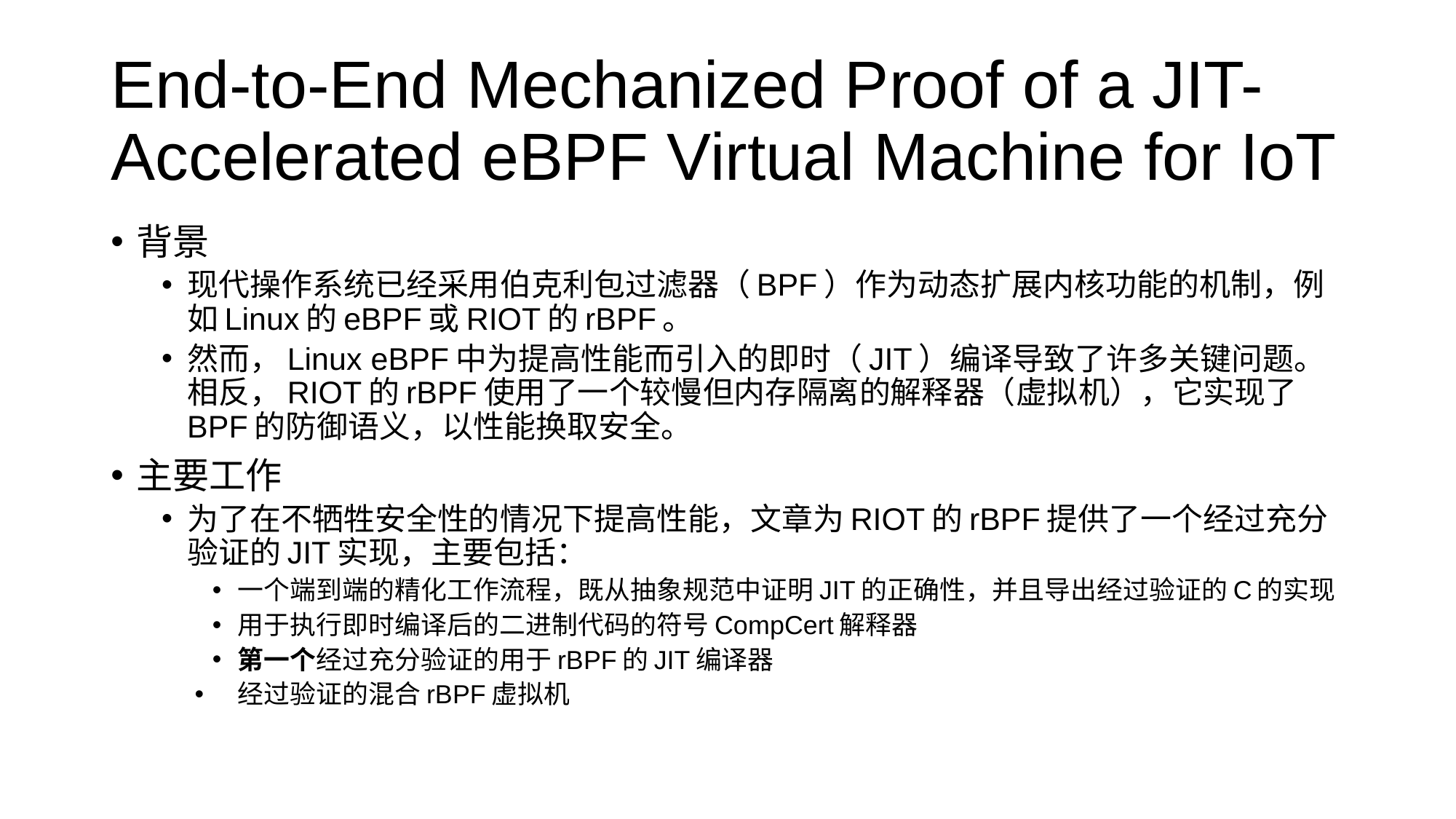

# End-to-End Mechanized Proof of a JIT-Accelerated eBPF Virtual Machine for IoT
背景
现代操作系统已经采用伯克利包过滤器（BPF）作为动态扩展内核功能的机制，例如Linux的eBPF或RIOT的rBPF。
然而，Linux eBPF中为提高性能而引入的即时（JIT）编译导致了许多关键问题。相反，RIOT的rBPF使用了一个较慢但内存隔离的解释器（虚拟机），它实现了BPF的防御语义，以性能换取安全。
主要工作
为了在不牺牲安全性的情况下提高性能，文章为RIOT的rBPF提供了一个经过充分验证的JIT实现，主要包括：
一个端到端的精化工作流程，既从抽象规范中证明JIT的正确性，并且导出经过验证的C的实现
用于执行即时编译后的二进制代码的符号CompCert解释器
第一个经过充分验证的用于rBPF的JIT编译器
经过验证的混合rBPF虚拟机